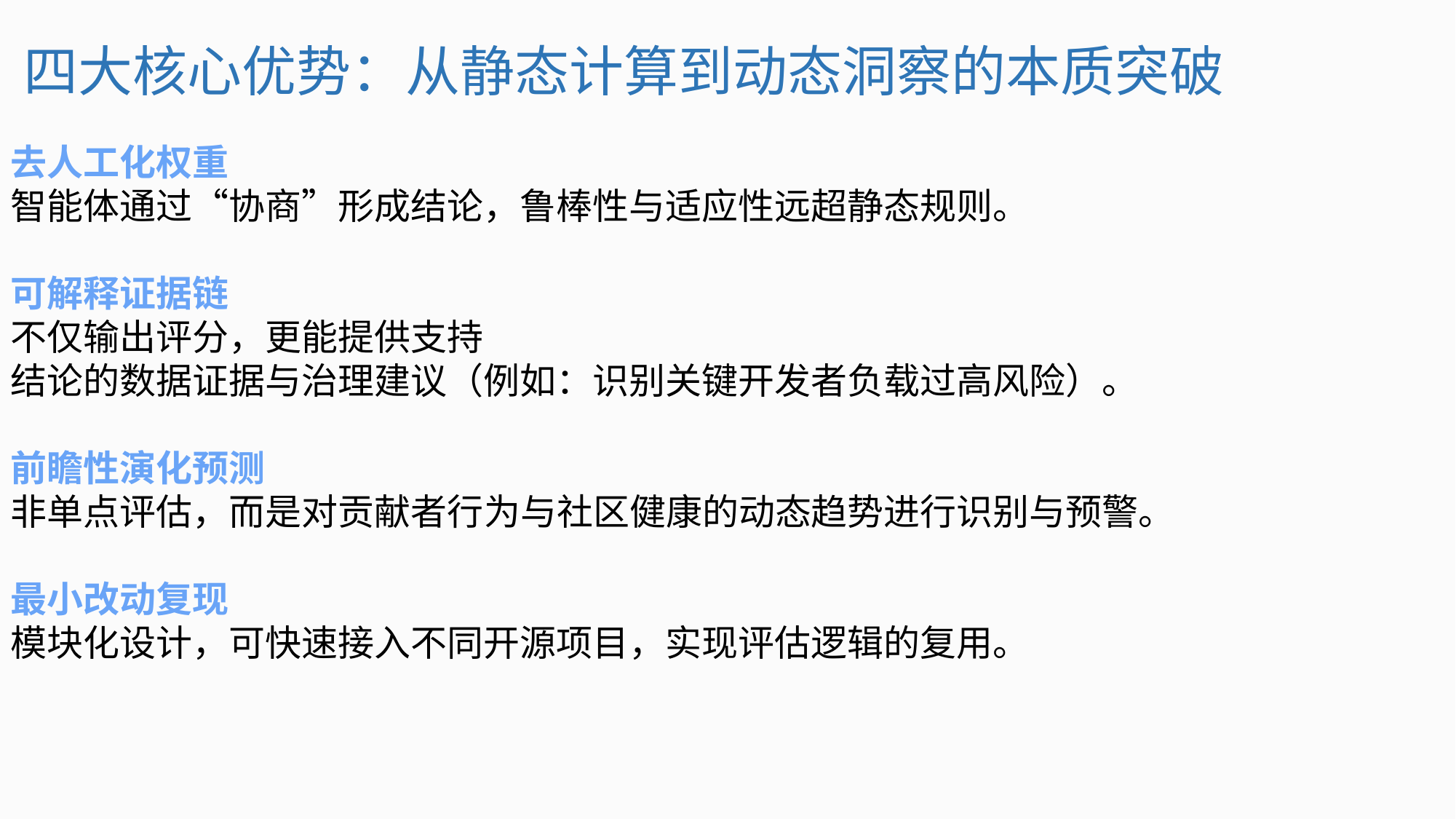

四大核心优势：从静态计算到动态洞察的本质突破
去人工化权重
智能体通过“协商”形成结论，鲁棒性与适应性远超静态规则。

可解释证据链
不仅输出评分，更能提供支持
结论的数据证据与治理建议（例如：识别关键开发者负载过高风险）。

前瞻性演化预测
非单点评估，而是对贡献者行为与社区健康的动态趋势进行识别与预警。

最小改动复现
模块化设计，可快速接入不同开源项目，实现评估逻辑的复用。